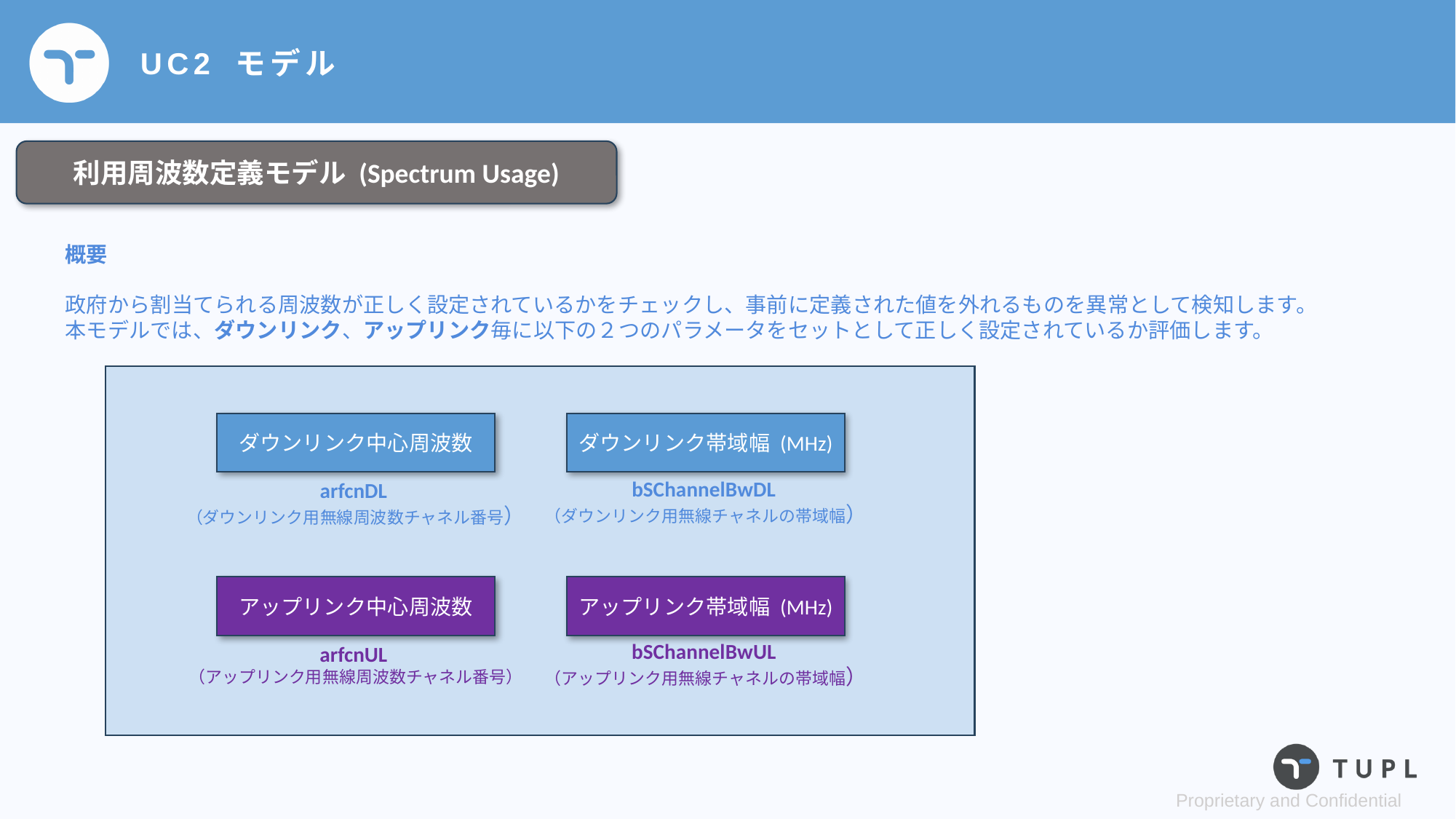

# UC2 モデル
利用周波数定義モデル (Spectrum Usage)
概要

政府から割当てられる周波数が正しく設定されているかをチェックし、事前に定義された値を外れるものを異常として検知します。
本モデルでは、ダウンリンク、アップリンク毎に以下の２つのパラメータをセットとして正しく設定されているか評価します。

ダウンリンク中心周波数
ダウンリンク帯域幅 (MHz)
bSChannelBwDL
（ダウンリンク用無線チャネルの帯域幅）
arfcnDL
（ダウンリンク用無線周波数チャネル番号）
アップリンク中心周波数
アップリンク帯域幅 (MHz)
bSChannelBwUL
（アップリンク用無線チャネルの帯域幅）
arfcnUL
（アップリンク用無線周波数チャネル番号）